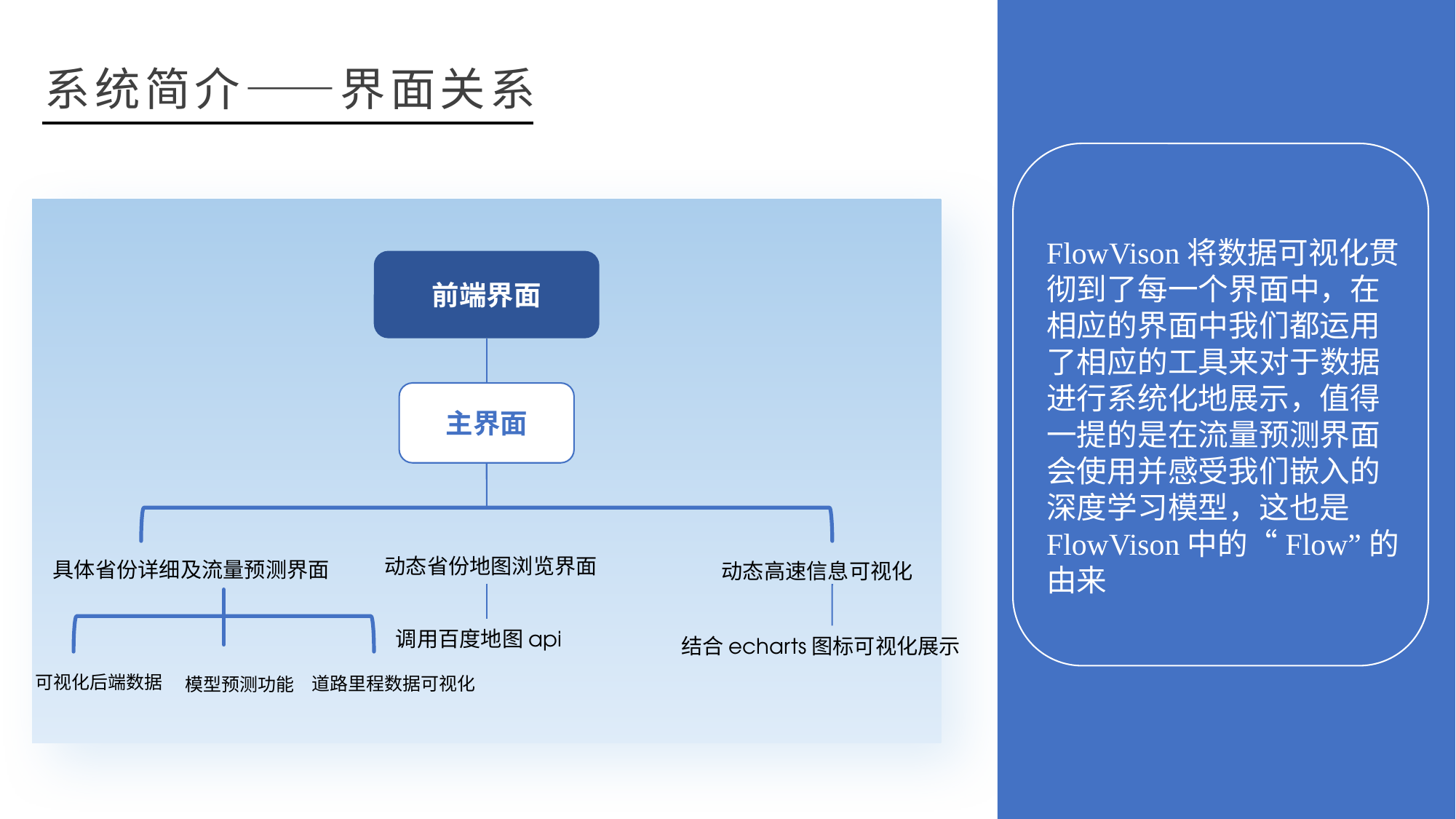

系统简介——界面关系

FlowVison将数据可视化贯彻到了每一个界面中，在相应的界面中我们都运用了相应的工具来对于数据进行系统化地展示，值得一提的是在流量预测界面会使用并感受我们嵌入的深度学习模型，这也是FlowVison中的“Flow”的由来
前端界面
主界面

动态省份地图浏览界面
具体省份详细及流量预测界面
动态高速信息可视化
调用百度地图api
结合echarts图标可视化展示
可视化后端数据
道路里程数据可视化
模型预测功能